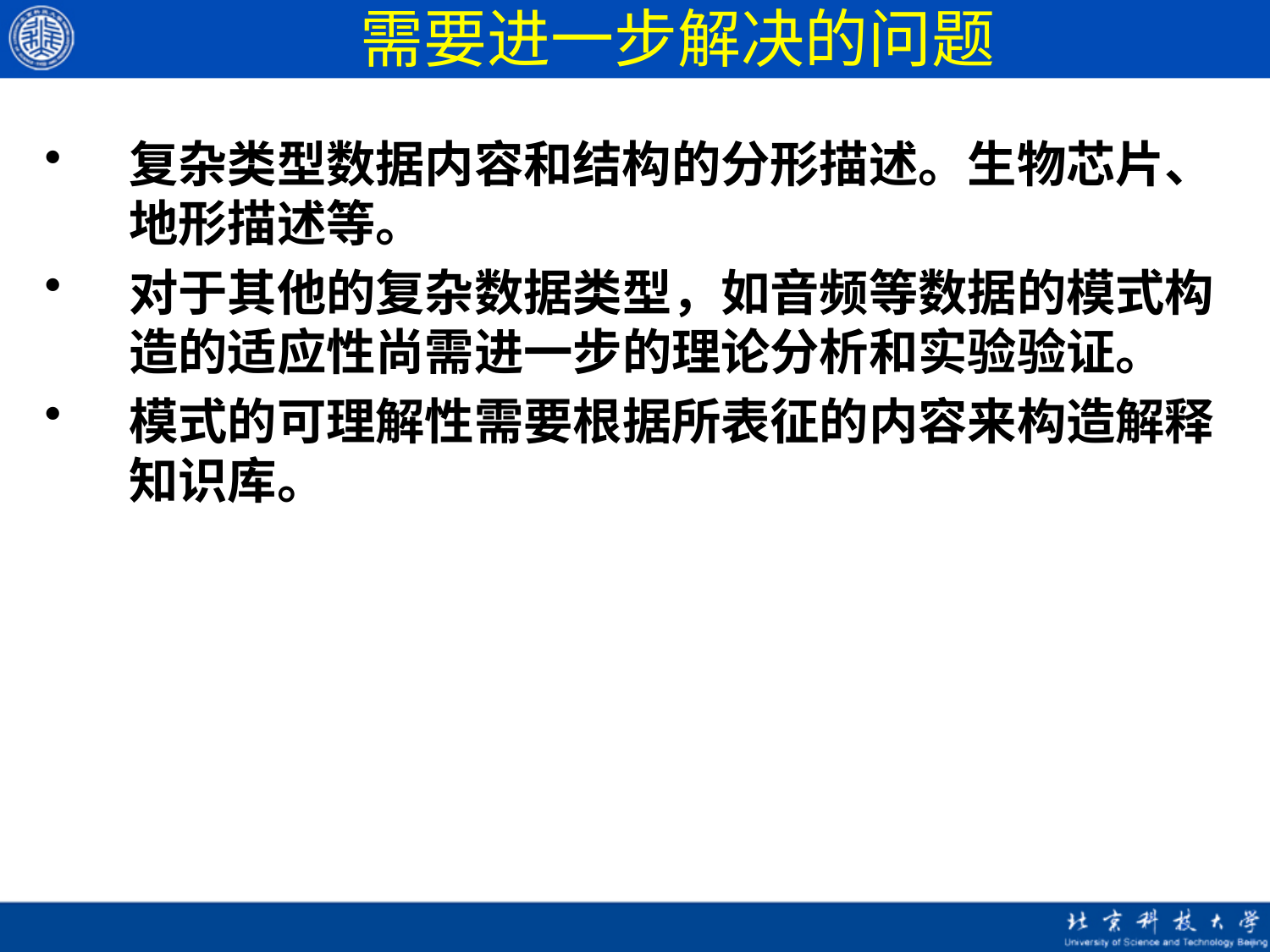

# 需要进一步解决的问题
复杂类型数据内容和结构的分形描述。生物芯片、地形描述等。
对于其他的复杂数据类型，如音频等数据的模式构造的适应性尚需进一步的理论分析和实验验证。
模式的可理解性需要根据所表征的内容来构造解释知识库。